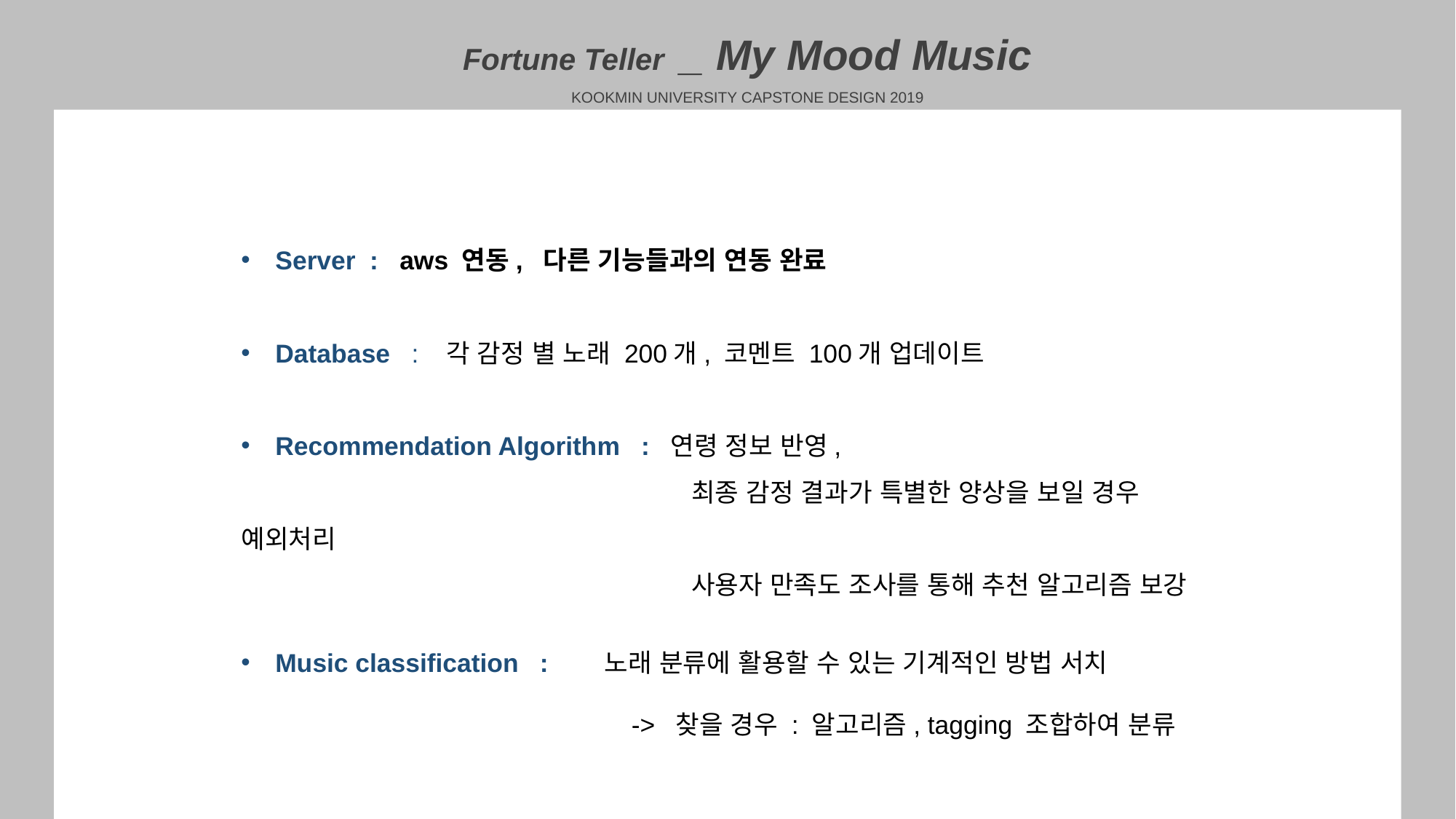

Fortune Teller  _ My Mood Music
KOOKMIN UNIVERSITY CAPSTONE DESIGN 2019

Server  :   aws 연동,  다른 기능들과의 연동 완료

Database   :   각 감정 별 노래 200개, 코멘트 100개 업데이트

Recommendation Algorithm   :  연령 정보 반영,
                                                             최종 감정 결과가 특별한 양상을 보일 경우 예외처리
                                                             사용자 만족도 조사를 통해 추천 알고리즘 보강

Music classification   :       노래 분류에 활용할 수 있는 기계적인 방법 서치

                                                       ->  찾을 경우 : 알고리즘, tagging 조합하여 분류